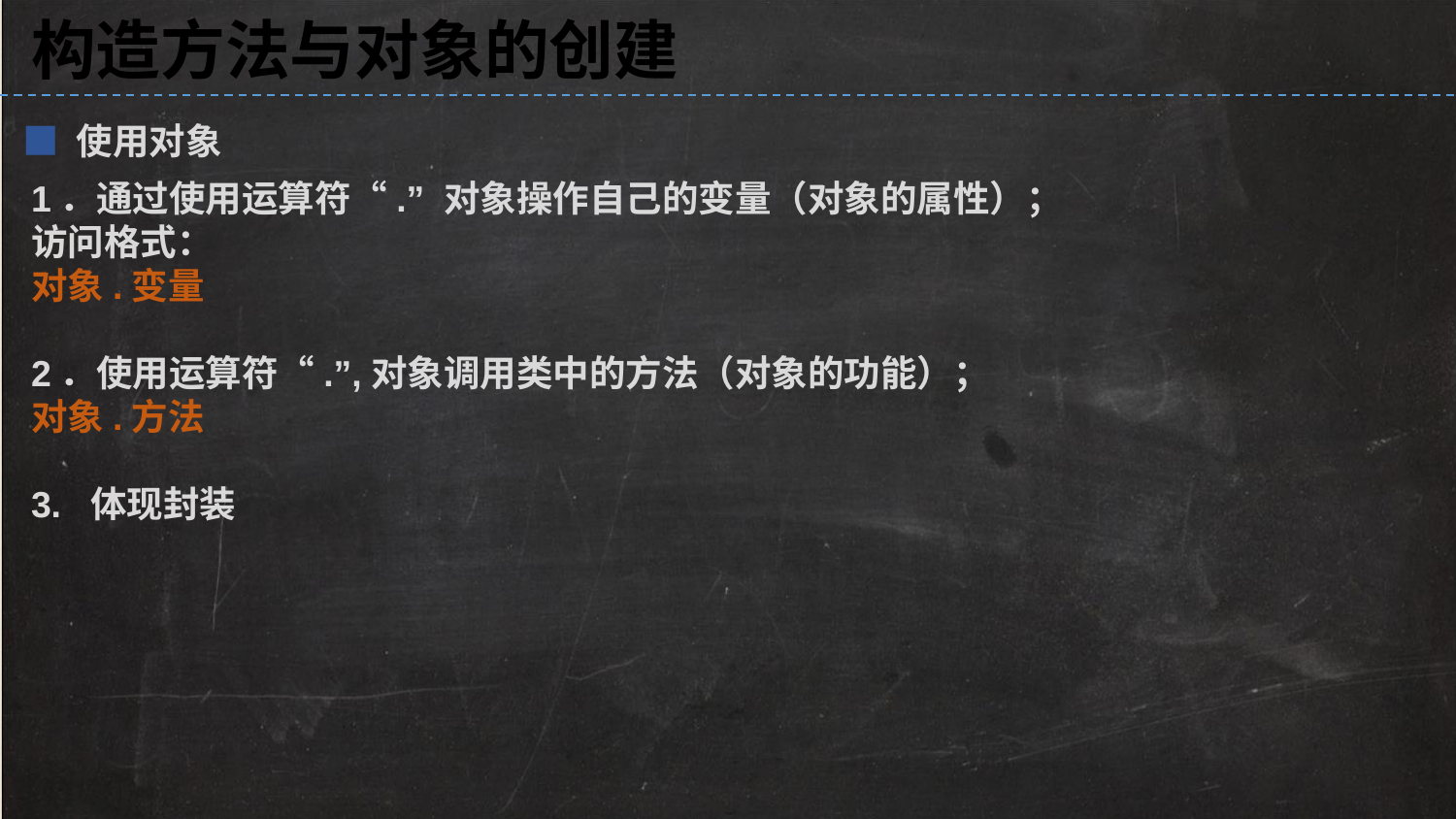

构造方法与对象的创建
■ 使用对象

1．通过使用运算符“.” 对象操作自己的变量（对象的属性）；
访问格式：
对象.变量

2．使用运算符“.”,对象调用类中的方法（对象的功能）；
对象.方法

3.  体现封装